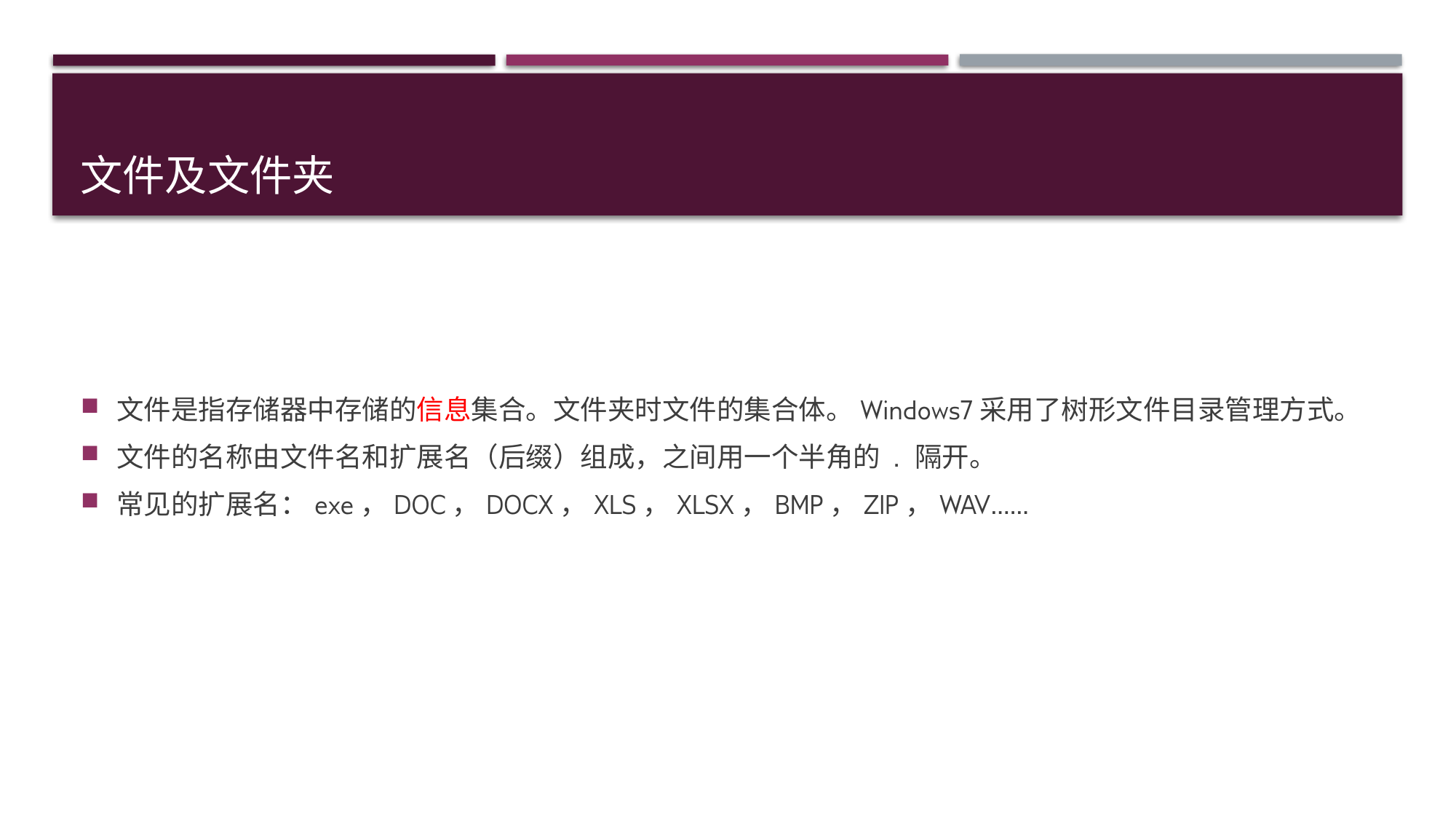

# 文件及文件夹
文件是指存储器中存储的信息集合。文件夹时文件的集合体。Windows7采用了树形文件目录管理方式。
文件的名称由文件名和扩展名（后缀）组成，之间用一个半角的 . 隔开。
常见的扩展名：exe，DOC，DOCX，XLS，XLSX，BMP，ZIP，WAV……